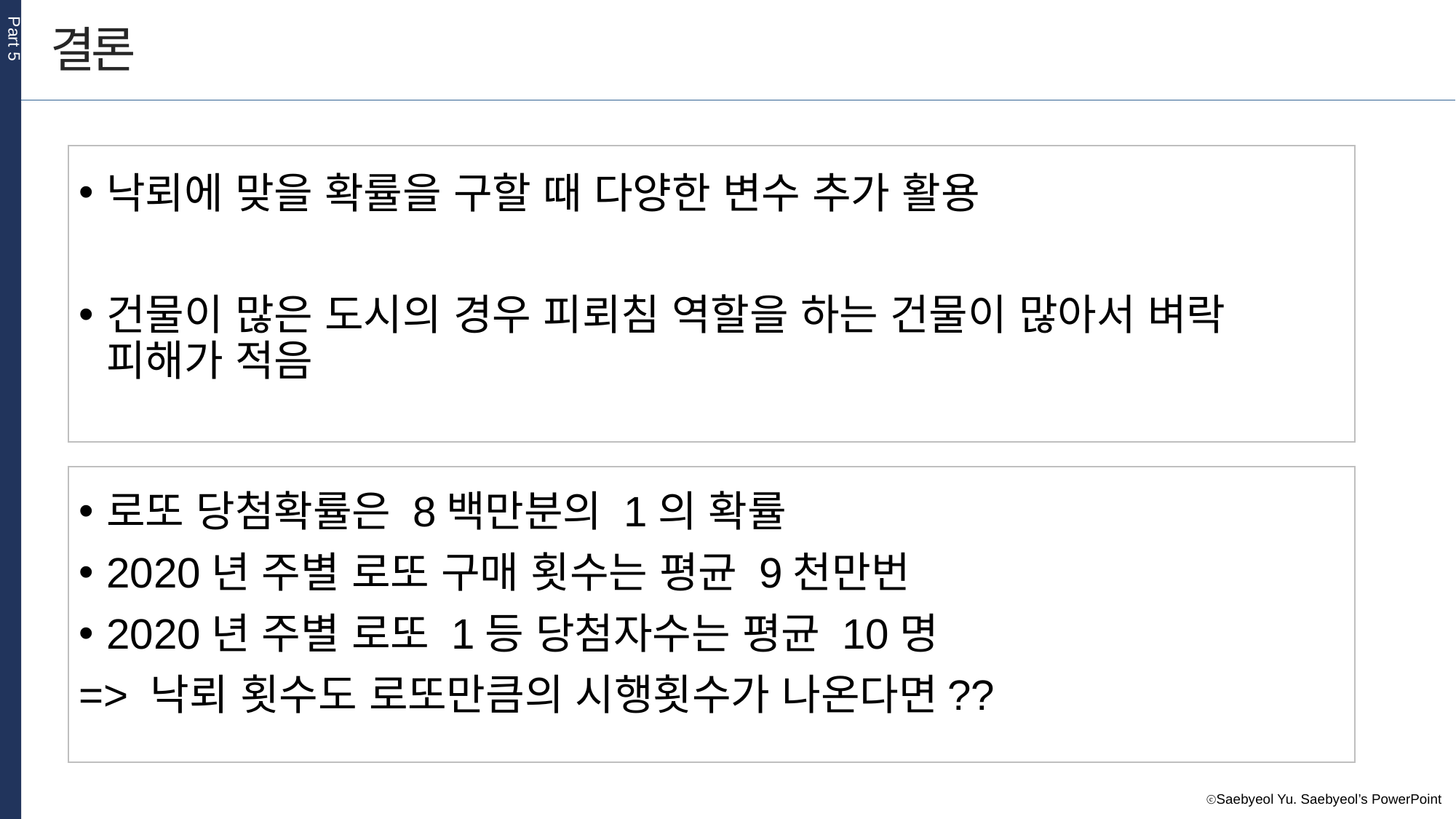

Part 5
결론

낙뢰에 맞을 확률을 구할 때 다양한 변수 추가 활용

건물이 많은 도시의 경우 피뢰침 역할을 하는 건물이 많아서 벼락 피해가 적음

로또 당첨확률은 8백만분의 1의 확률
2020년 주별 로또 구매 횟수는 평균 9천만번
2020년 주별 로또 1등 당첨자수는 평균 10명
=> 낙뢰 횟수도 로또만큼의 시행횟수가 나온다면??